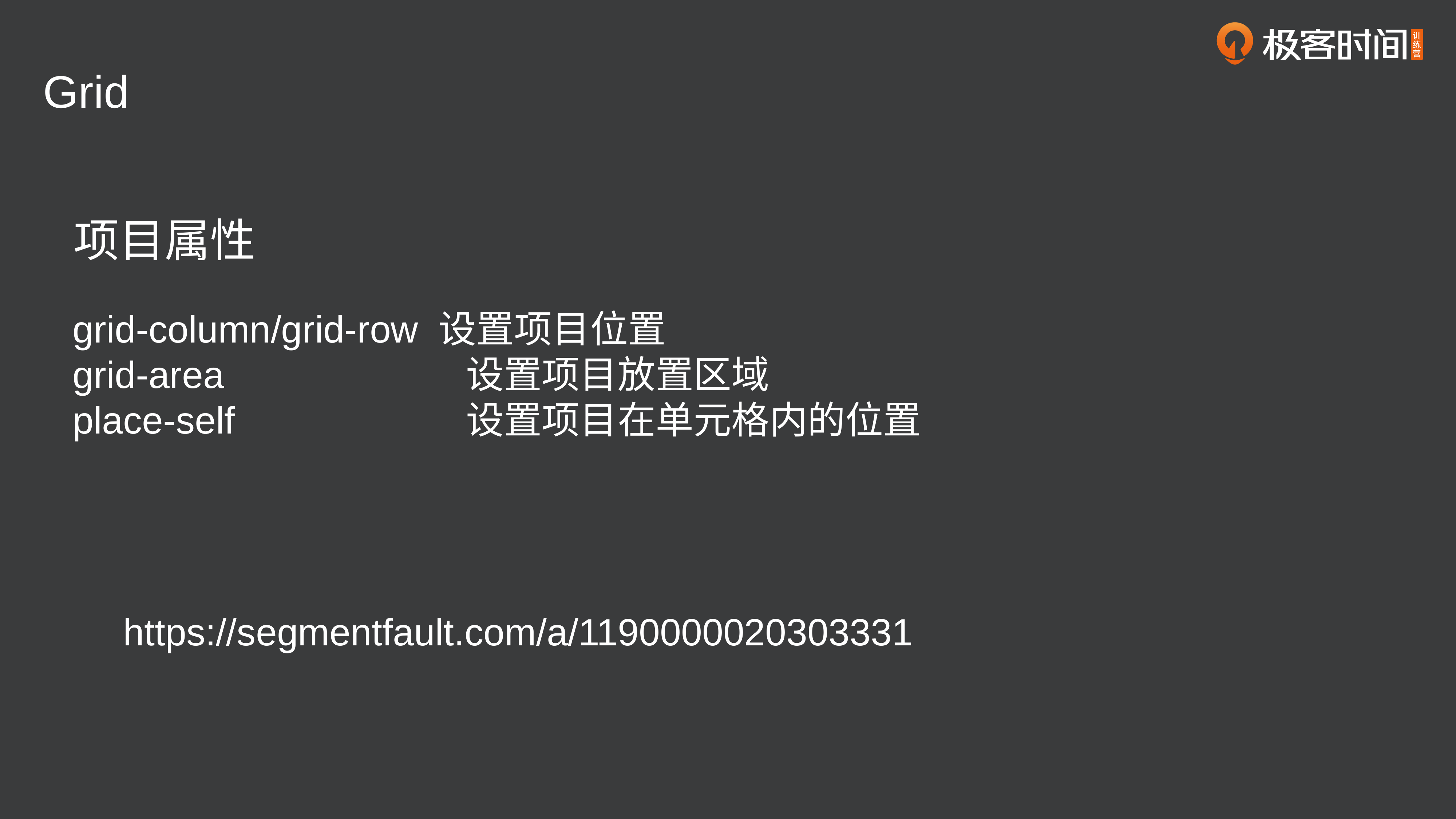

Grid
项目属性
grid-column/grid-row 设置项目位置
grid-area                      设置项目放置区域
place-self                     设置项目在单元格内的位置
https://segmentfault.com/a/1190000020303331